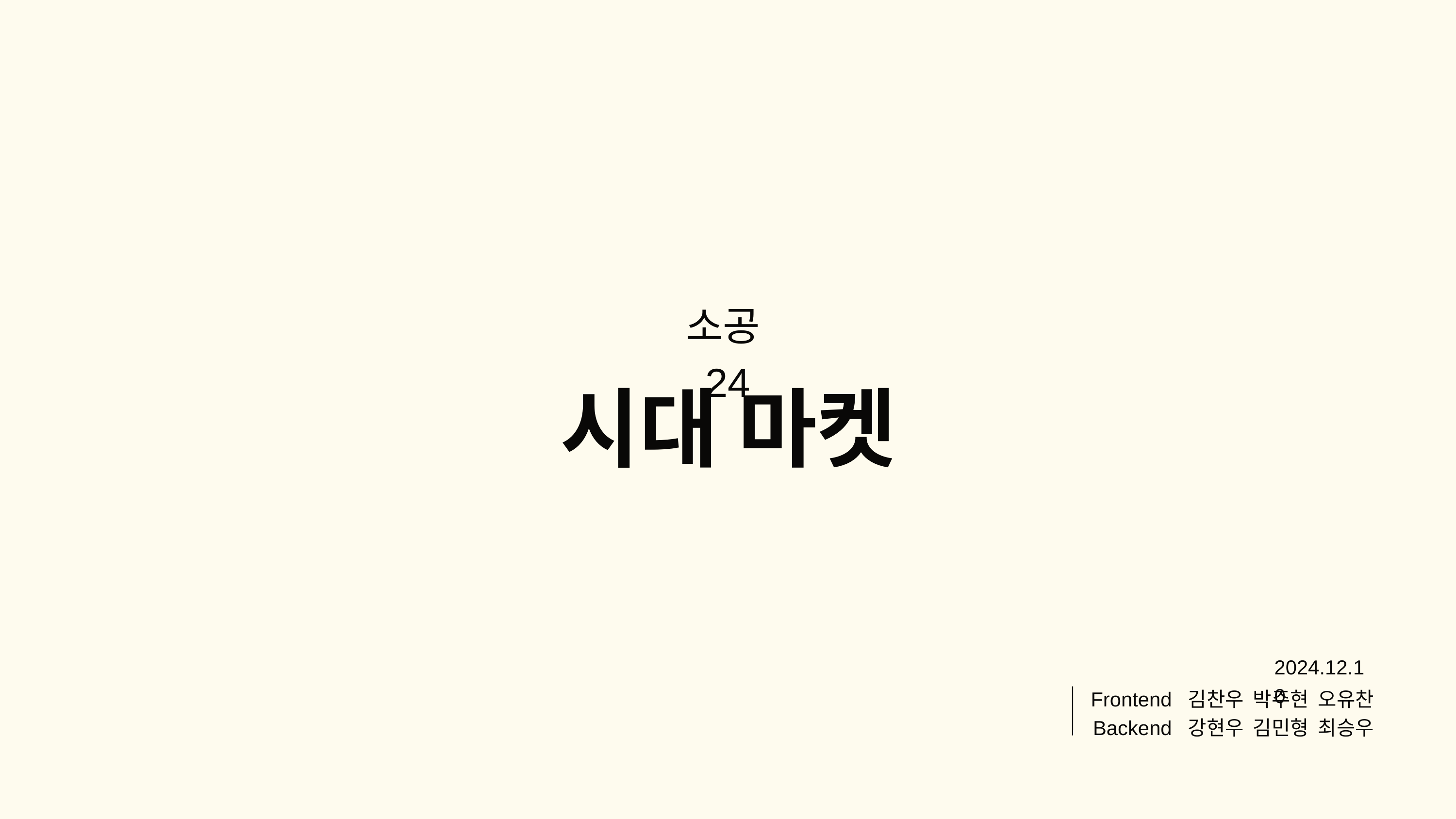

소공24
시대 마켓
2024.12.10
Frontend  김찬우  박주현  오유찬
Backend  강현우  김민형  최승우